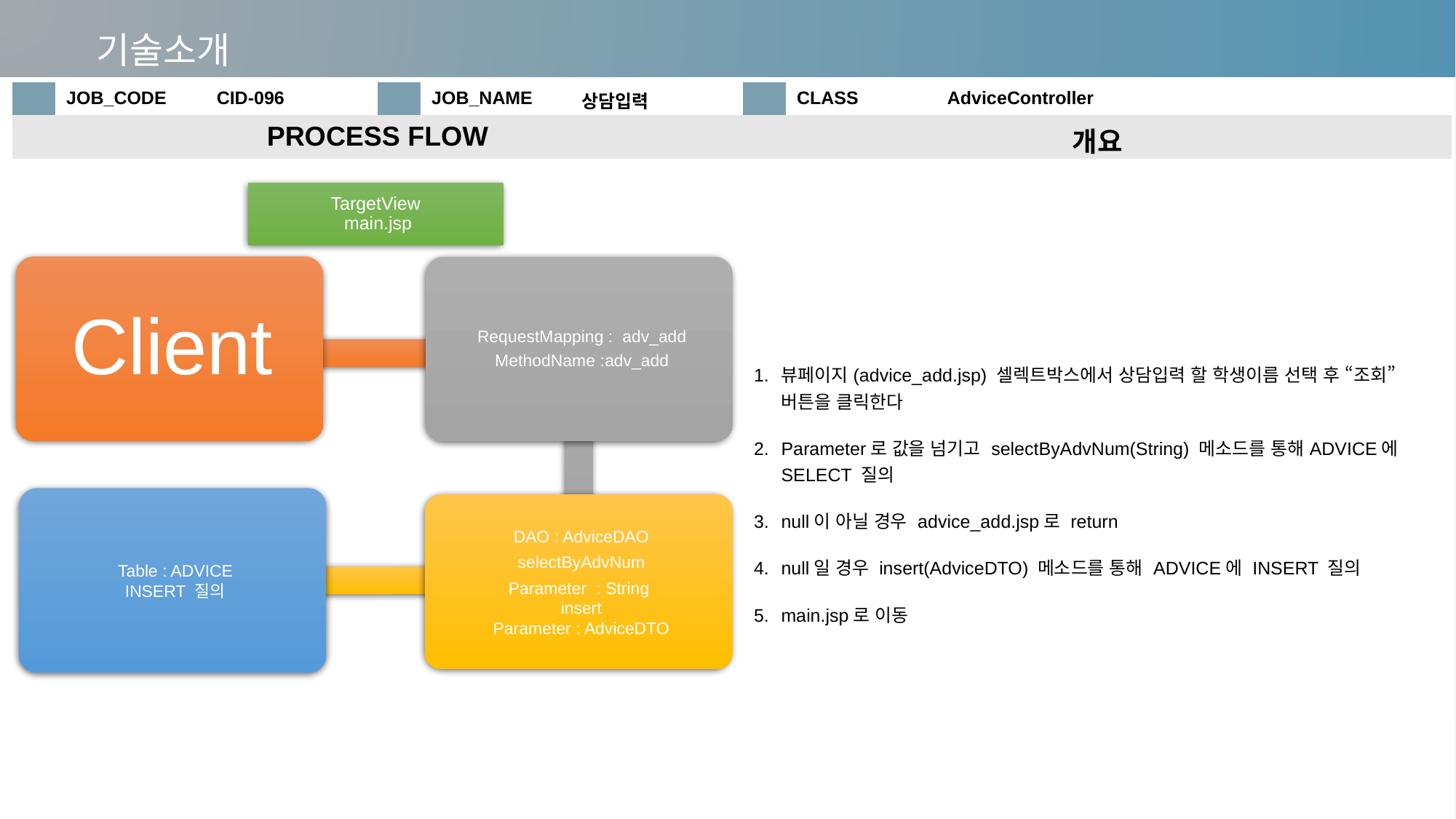

기술소개

|  | JOB\_CODE | CID-096 |  | JOB\_NAME | 상담입력 |  | CLASS | AdviceController |
| --- | --- | --- | --- | --- | --- | --- | --- | --- |
| PROCESS FLOW |  |  |  |  |  | 개요 |  |  |
|  |  |  |  |  |  | 뷰페이지(advice\_add.jsp) 셀렉트박스에서 상담입력 할 학생이름 선택 후 “조회”버튼을 클릭한다 Parameter로 값을 넘기고 selectByAdvNum(String) 메소드를 통해ADVICE에 SELECT 질의 null이 아닐 경우 advice\_add.jsp로 return null일 경우 insert(AdviceDTO) 메소드를 통해 ADVICE에 INSERT 질의 main.jsp로 이동 |  |  |
TargetView
 main.jsp
Client
RequestMapping :  adv_add
MethodName :adv_add
DAO : AdviceDAO
selectByAdvNum
Parameter  : String
insert
Parameter : AdviceDTO
Table : ADVICE
INSERT 질의